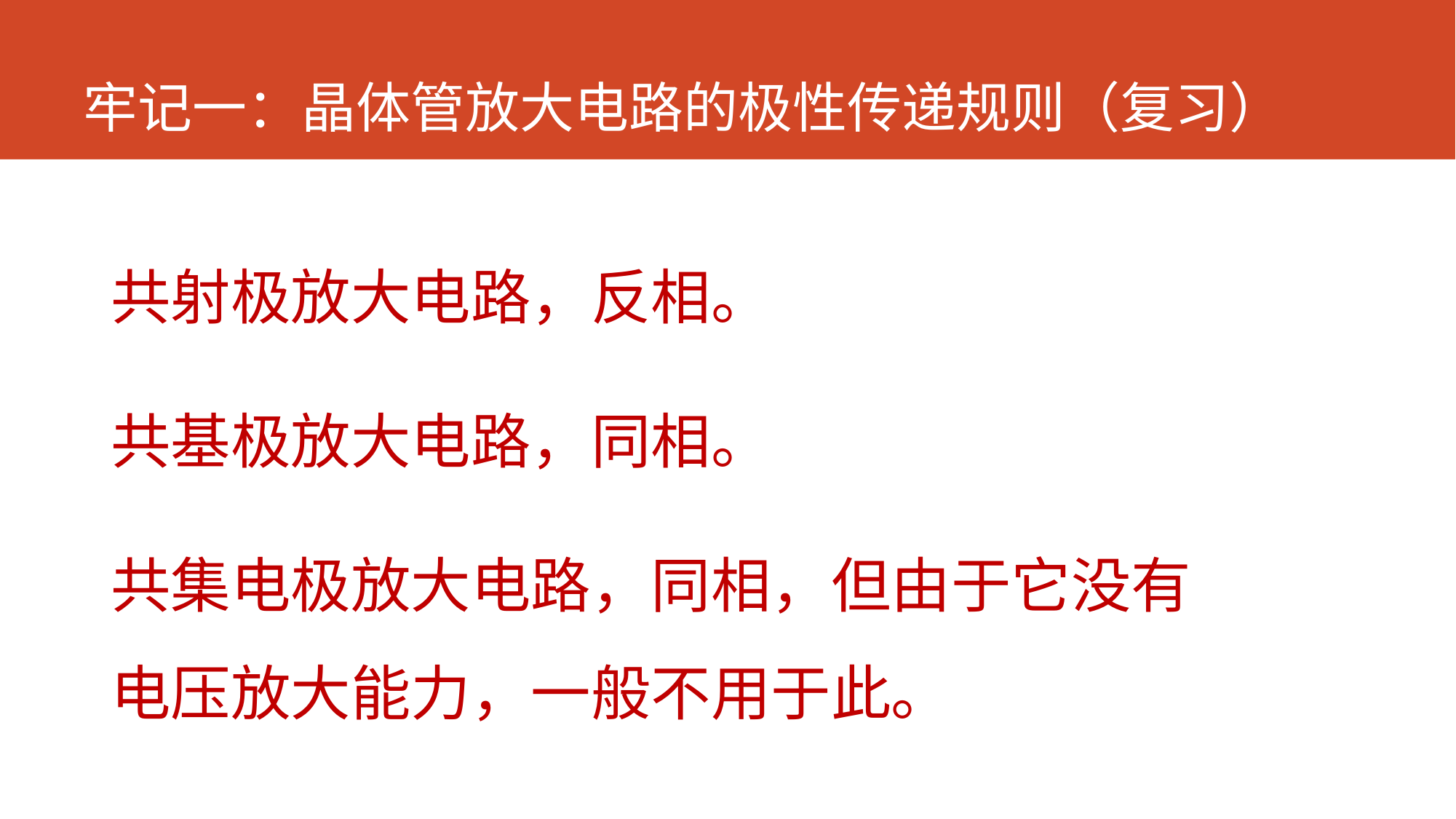

# 牢记一：晶体管放大电路的极性传递规则（复习）
共射极放大电路，反相。
共基极放大电路，同相。
共集电极放大电路，同相，但由于它没有电压放大能力，一般不用于此。